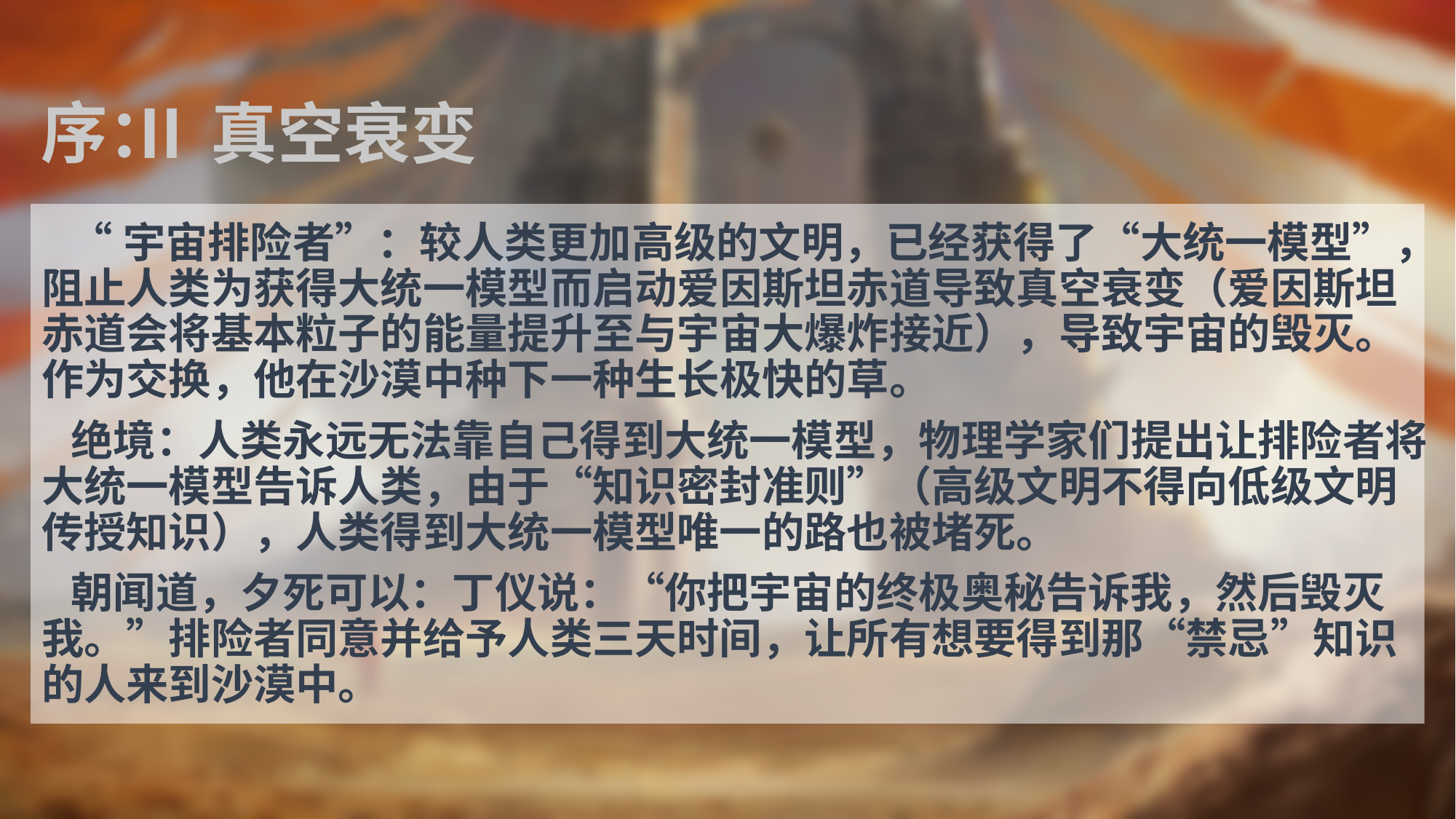

# Ⅱ真空衰变
序：

   “宇宙排险者”：较人类更加高级的文明，已经获得了“大统一模型”，阻止人类为获得大统一模型而启动爱因斯坦赤道导致真空衰变（爱因斯坦赤道会将基本粒子的能量提升至与宇宙大爆炸接近），导致宇宙的毁灭。作为交换，他在沙漠中种下一种生长极快的草。
  绝境：人类永远无法靠自己得到大统一模型，物理学家们提出让排险者将大统一模型告诉人类，由于“知识密封准则”（高级文明不得向低级文明传授知识），人类得到大统一模型唯一的路也被堵死。
  朝闻道，夕死可以：丁仪说：“你把宇宙的终极奥秘告诉我，然后毁灭我。”排险者同意并给予人类三天时间，让所有想要得到那“禁忌”知识的人来到沙漠中。